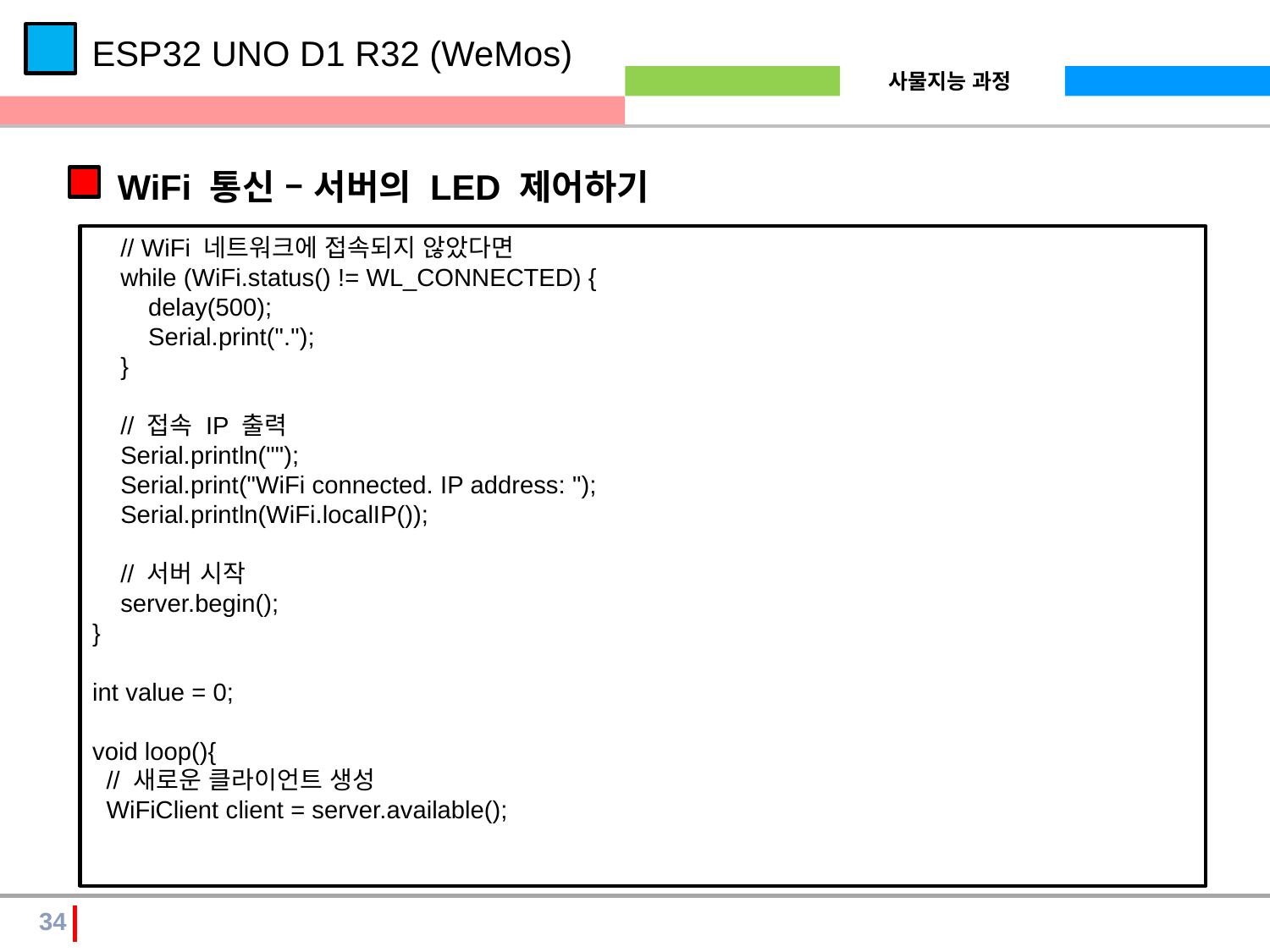

ESP32 UNO D1 R32 (WeMos)
WiFi 통신 – 서버의 LED 제어하기

    // WiFi 네트워크에 접속되지 않았다면
    while (WiFi.status() != WL_CONNECTED) {
        delay(500);
        Serial.print(".");
    }

    // 접속 IP 출력
    Serial.println("");
    Serial.print("WiFi connected. IP address: ");
    Serial.println(WiFi.localIP());

    // 서버 시작
    server.begin();
}

int value = 0;

void loop(){
  // 새로운 클라이언트 생성
  WiFiClient client = server.available();
34